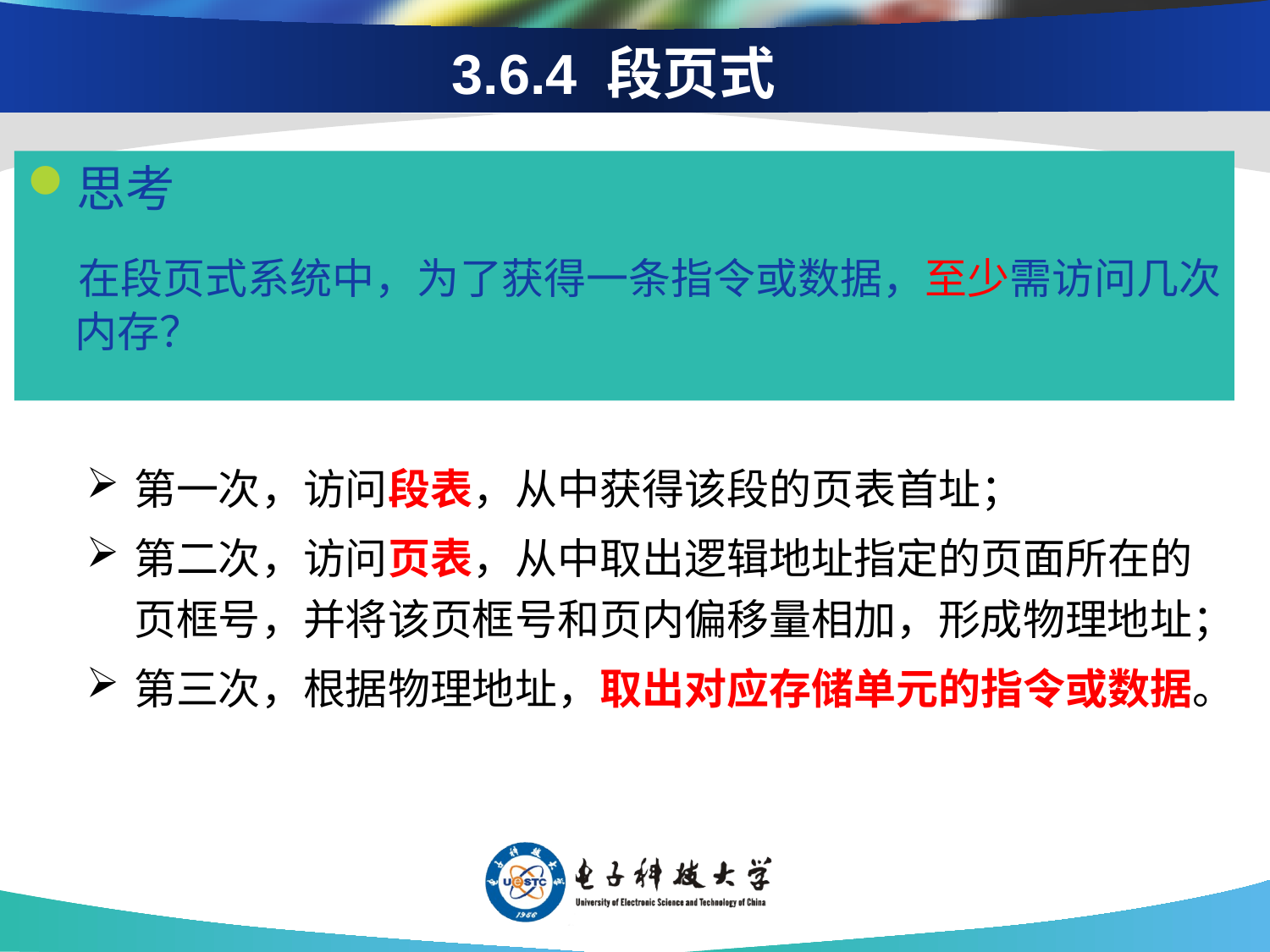

3.6.4 段页式
思考
   在段页式系统中，为了获得一条指令或数据，至少需访问几次内存？
第一次，访问段表，从中获得该段的页表首址；
第二次，访问页表，从中取出逻辑地址指定的页面所在的页框号，并将该页框号和页内偏移量相加，形成物理地址；
第三次，根据物理地址，取出对应存储单元的指令或数据。